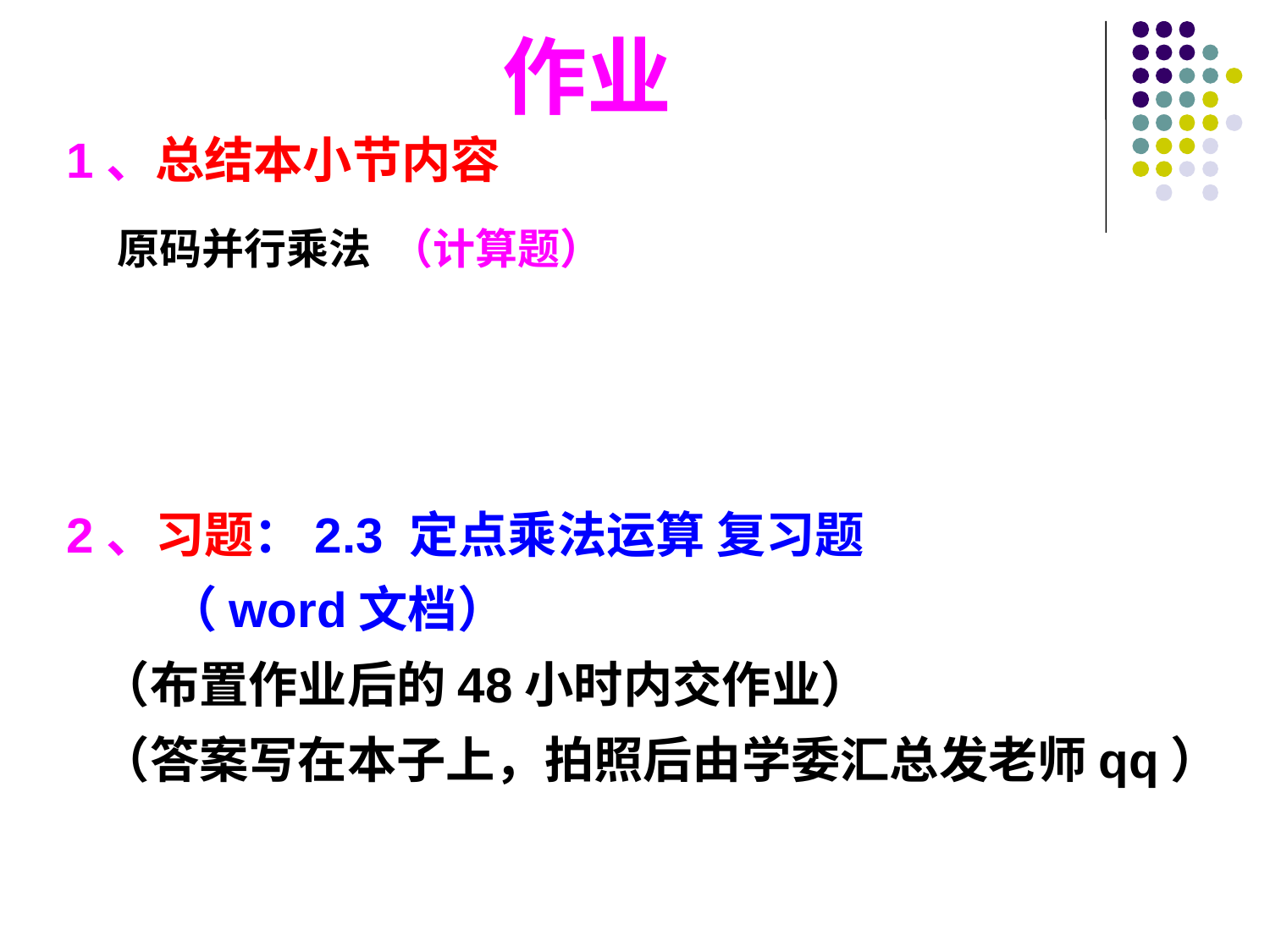

# 作业
1、总结本小节内容

2、习题：2.3 定点乘法运算 复习题
        （word文档）
  （布置作业后的48小时内交作业）
  （答案写在本子上，拍照后由学委汇总发老师qq）
原码并行乘法  （计算题）